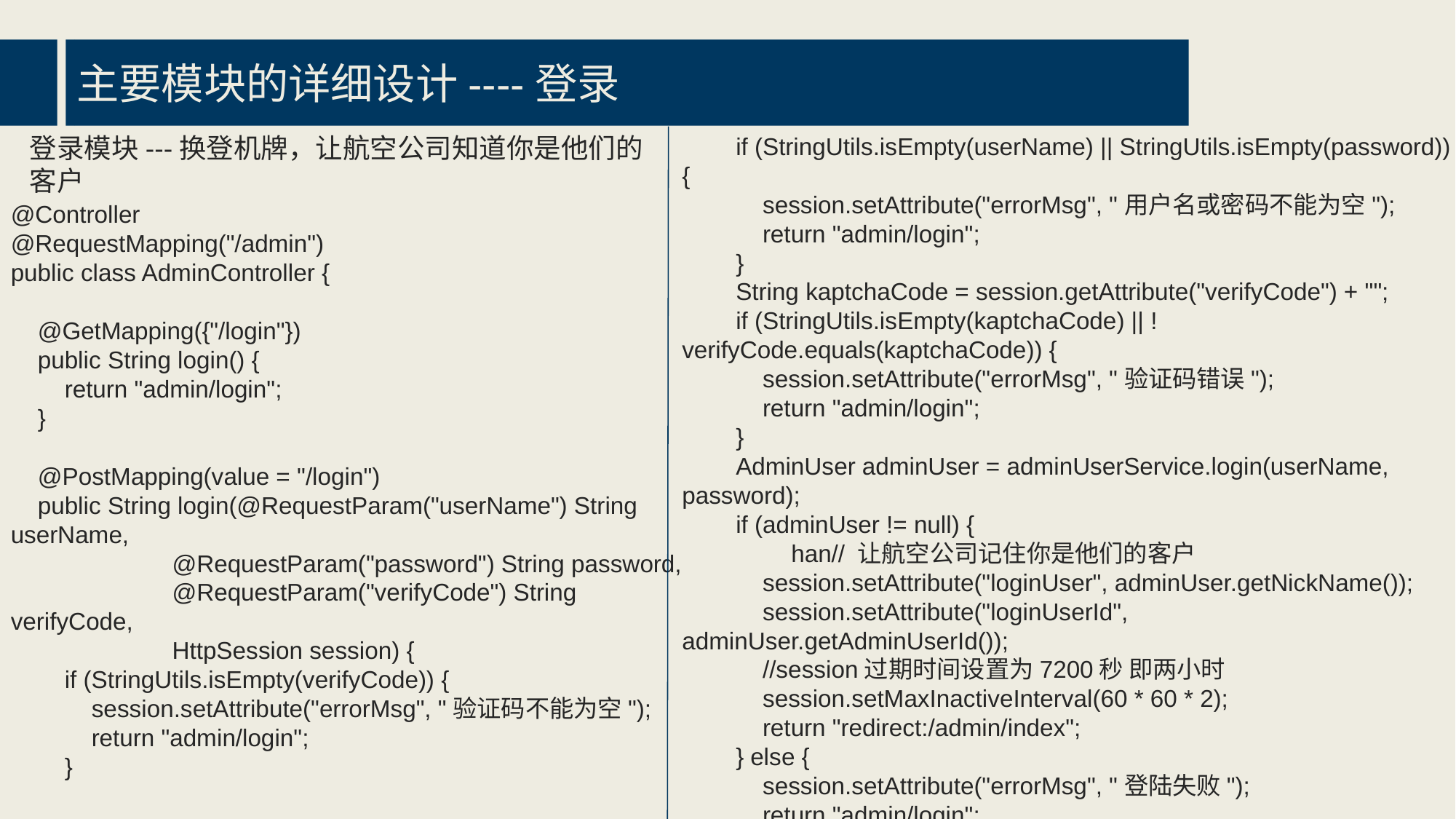

主要模块的详细设计----登录
登录模块---换登机牌，让航空公司知道你是他们的客户
        if (StringUtils.isEmpty(userName) || StringUtils.isEmpty(password)) {
            session.setAttribute("errorMsg", "用户名或密码不能为空");
            return "admin/login";
        }
        String kaptchaCode = session.getAttribute("verifyCode") + "";
        if (StringUtils.isEmpty(kaptchaCode) || !verifyCode.equals(kaptchaCode)) {
            session.setAttribute("errorMsg", "验证码错误");
            return "admin/login";
        }
        AdminUser adminUser = adminUserService.login(userName, password);
        if (adminUser != null) {
	han// 让航空公司记住你是他们的客户
            session.setAttribute("loginUser", adminUser.getNickName());
            session.setAttribute("loginUserId", adminUser.getAdminUserId());
            //session过期时间设置为7200秒 即两小时
            session.setMaxInactiveInterval(60 * 60 * 2);
            return "redirect:/admin/index";
        } else {
            session.setAttribute("errorMsg", "登陆失败");
            return "admin/login";
        }
    }

@Controller
@RequestMapping("/admin")
public class AdminController {

    @GetMapping({"/login"})
    public String login() {
        return "admin/login";
    }

    @PostMapping(value = "/login")
    public String login(@RequestParam("userName") String userName,
                        @RequestParam("password") String password,
                        @RequestParam("verifyCode") String verifyCode,
                        HttpSession session) {
        if (StringUtils.isEmpty(verifyCode)) {
            session.setAttribute("errorMsg", "验证码不能为空");
            return "admin/login";
        }

7